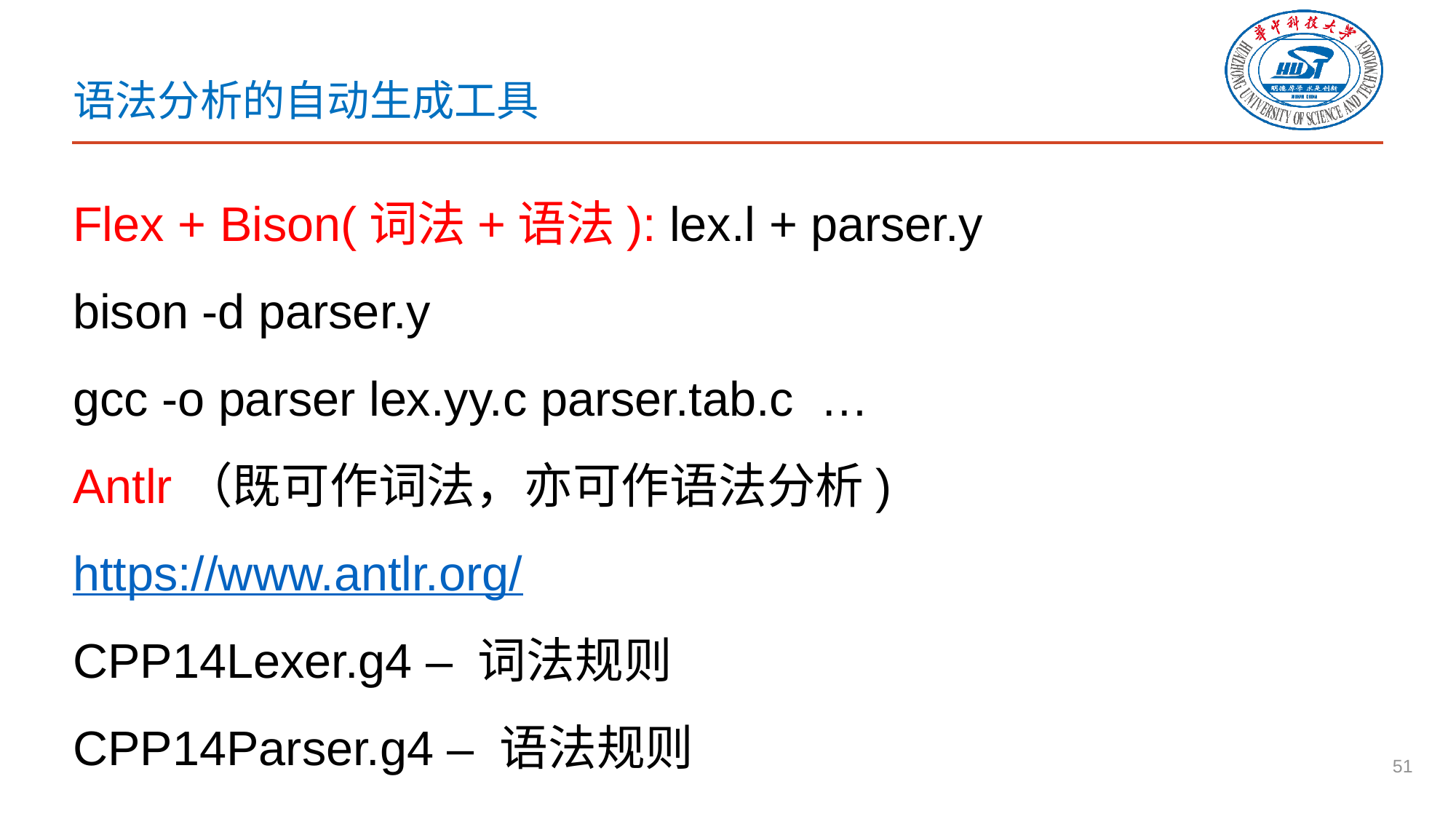

# 语法分析的自动生成工具
Flex + Bison(词法+语法): lex.l + parser.y
bison -d parser.y
gcc -o parser lex.yy.c parser.tab.c  …
Antlr（既可作词法，亦可作语法分析)
https://www.antlr.org/
CPP14Lexer.g4 – 词法规则
CPP14Parser.g4 – 语法规则
51